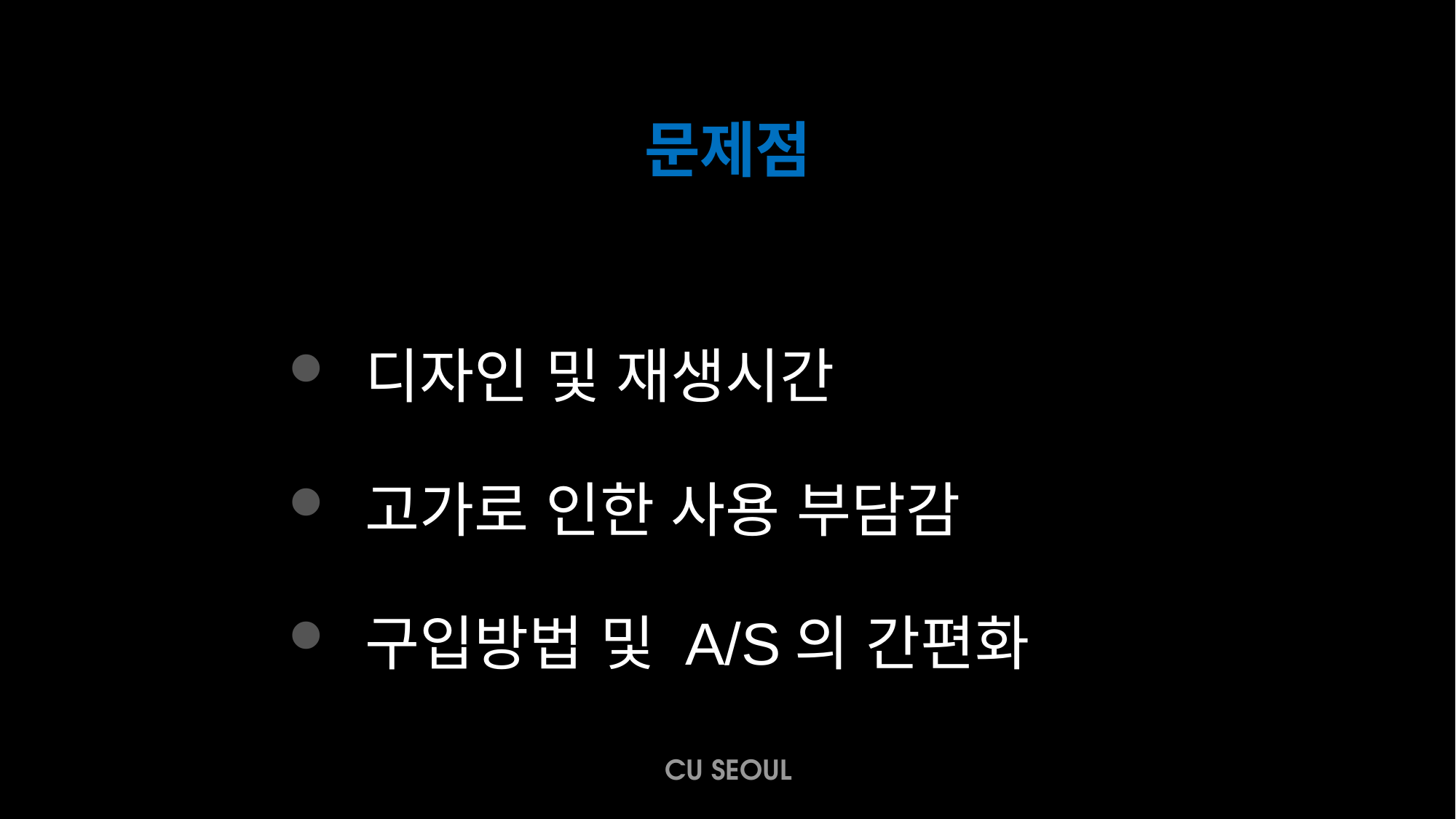

# 문제점
 디자인 및 재생시간
 고가로 인한 사용 부담감
 구입방법 및 A/S의 간편화
CU SEOUL